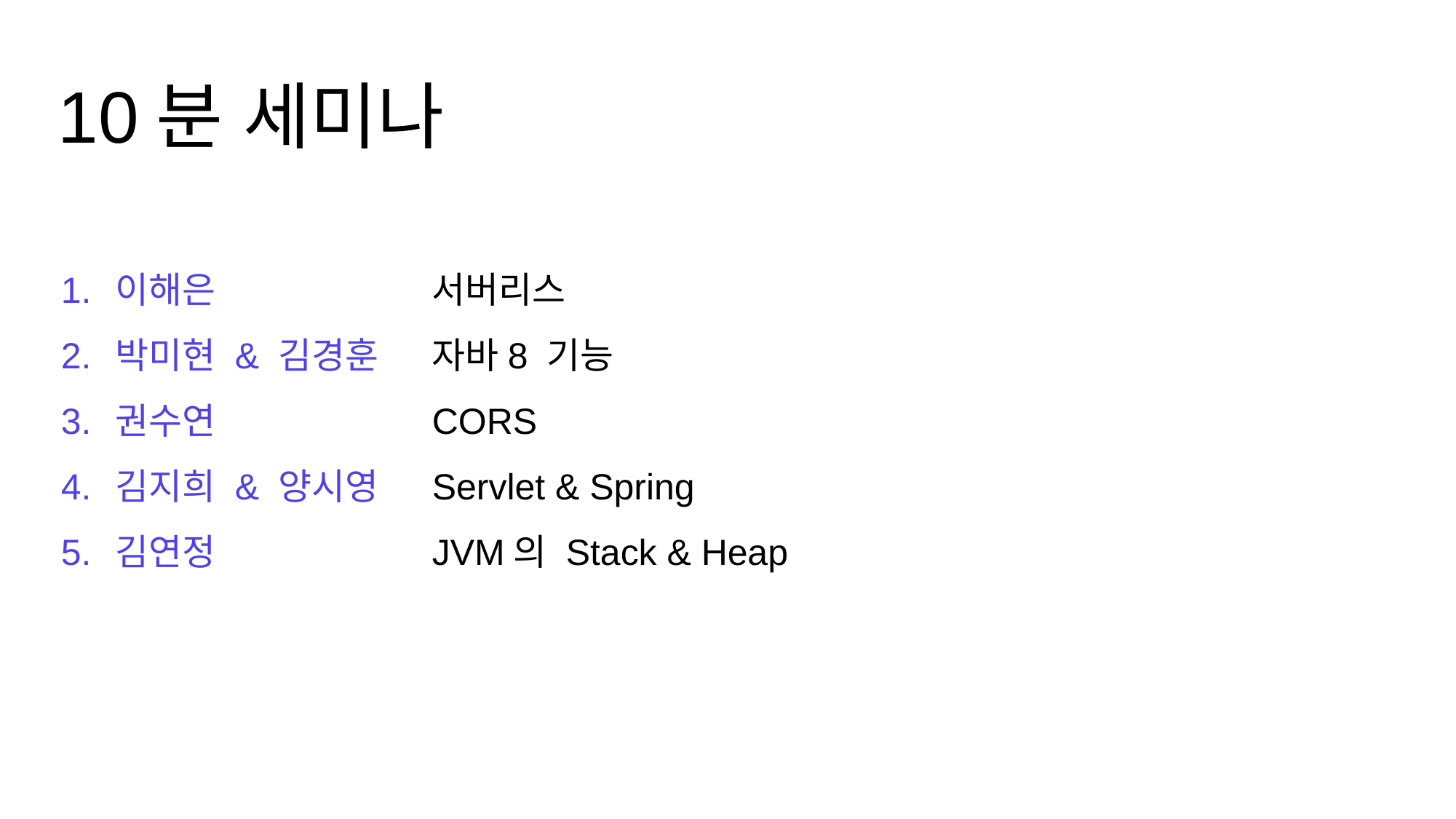

10분 세미나
이해은
박미현 & 김경훈
권수연
김지희 & 양시영
김연정

서버리스
자바8 기능
CORS
Servlet & Spring
JVM의 Stack & Heap